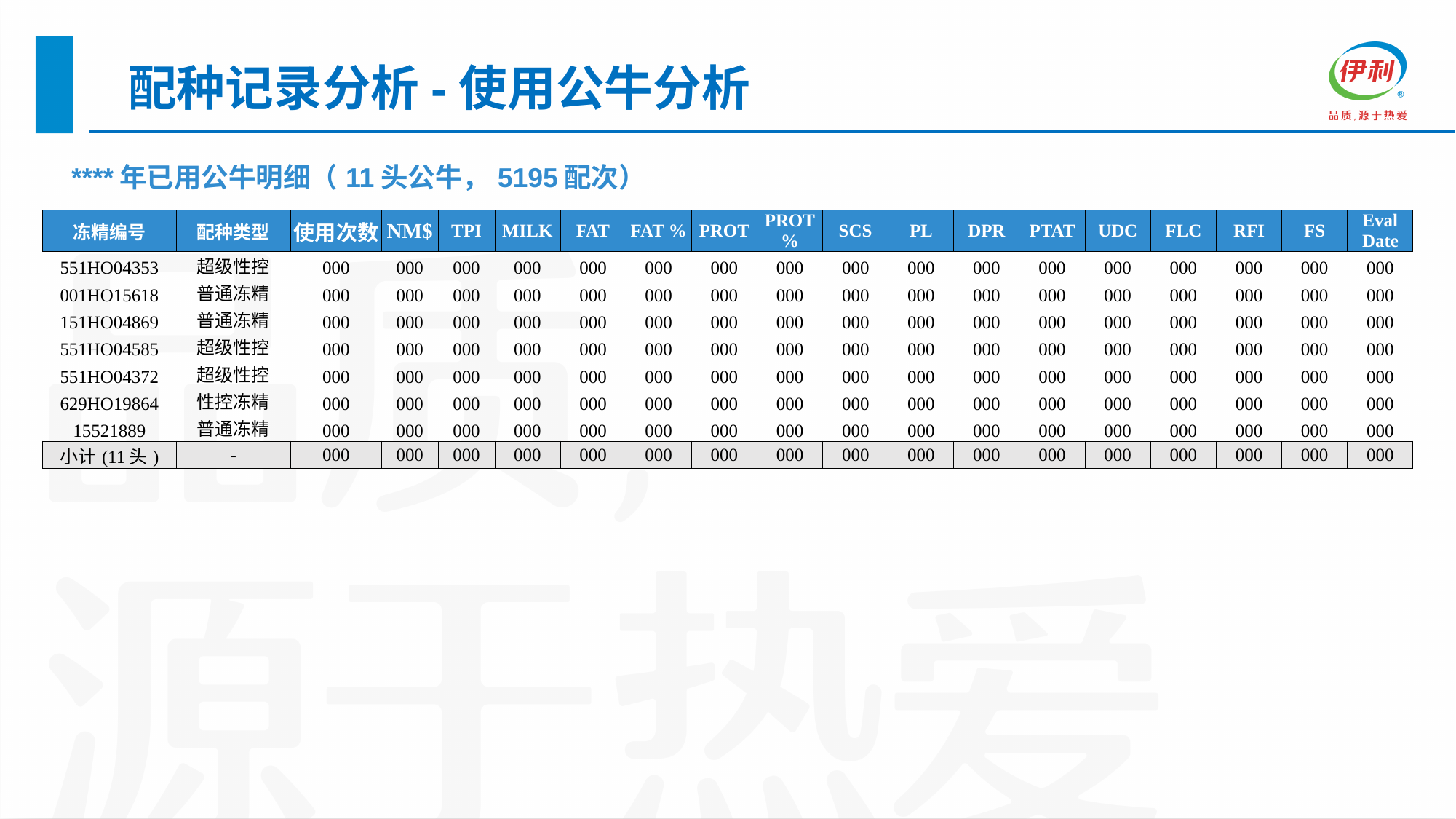

配种记录分析-使用公牛分析
| \*\*\*\*年已用公牛明细（11头公牛，5195配次） |
| --- |
| 冻精编号 | 配种类型 | 使用次数 | NM$ | TPI | MILK | FAT | FAT % | PROT | PROT% | SCS | PL | DPR | PTAT | UDC | FLC | RFI | FS | Eval Date |
| --- | --- | --- | --- | --- | --- | --- | --- | --- | --- | --- | --- | --- | --- | --- | --- | --- | --- | --- |
| 551HO04353 | 超级性控 | 000 | 000 | 000 | 000 | 000 | 000 | 000 | 000 | 000 | 000 | 000 | 000 | 000 | 000 | 000 | 000 | 000 |
| 001HO15618 | 普通冻精 | 000 | 000 | 000 | 000 | 000 | 000 | 000 | 000 | 000 | 000 | 000 | 000 | 000 | 000 | 000 | 000 | 000 |
| 151HO04869 | 普通冻精 | 000 | 000 | 000 | 000 | 000 | 000 | 000 | 000 | 000 | 000 | 000 | 000 | 000 | 000 | 000 | 000 | 000 |
| 551HO04585 | 超级性控 | 000 | 000 | 000 | 000 | 000 | 000 | 000 | 000 | 000 | 000 | 000 | 000 | 000 | 000 | 000 | 000 | 000 |
| 551HO04372 | 超级性控 | 000 | 000 | 000 | 000 | 000 | 000 | 000 | 000 | 000 | 000 | 000 | 000 | 000 | 000 | 000 | 000 | 000 |
| 629HO19864 | 性控冻精 | 000 | 000 | 000 | 000 | 000 | 000 | 000 | 000 | 000 | 000 | 000 | 000 | 000 | 000 | 000 | 000 | 000 |
| 15521889 | 普通冻精 | 000 | 000 | 000 | 000 | 000 | 000 | 000 | 000 | 000 | 000 | 000 | 000 | 000 | 000 | 000 | 000 | 000 |
| 小计(11头) | - | 000 | 000 | 000 | 000 | 000 | 000 | 000 | 000 | 000 | 000 | 000 | 000 | 000 | 000 | 000 | 000 | 000 |